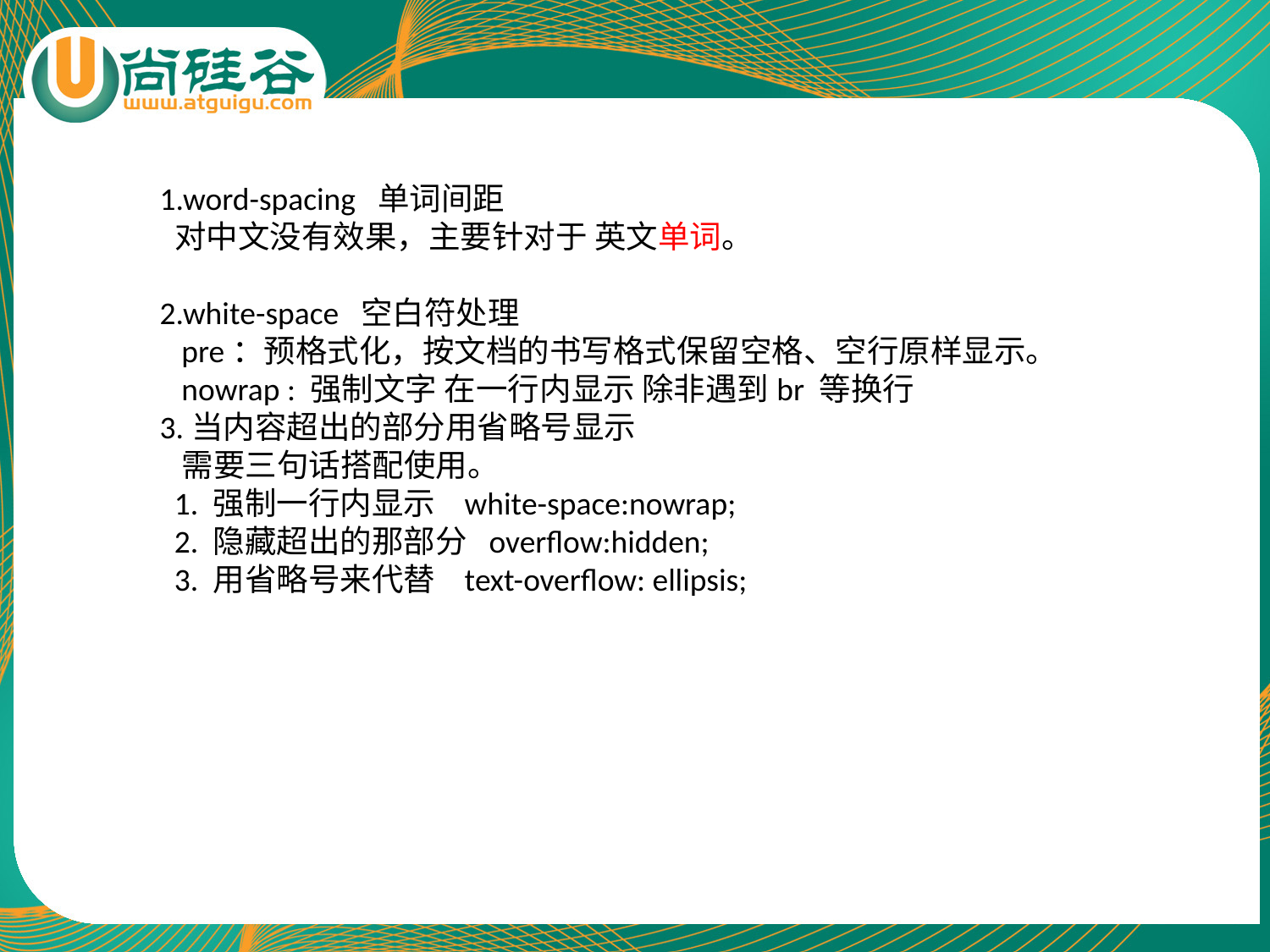

1.word-spacing  单词间距
 对中文没有效果，主要针对于 英文单词。

2.white-space  空白符处理
   pre：预格式化，按文档的书写格式保留空格、空行原样显示。
   nowrap : 强制文字 在一行内显示 除非遇到br 等换行
3.当内容超出的部分用省略号显示
  需要三句话搭配使用。
  1. 强制一行内显示   white-space:nowrap;
  2. 隐藏超出的那部分  overflow:hidden;
  3. 用省略号来代替   text-overflow: ellipsis;